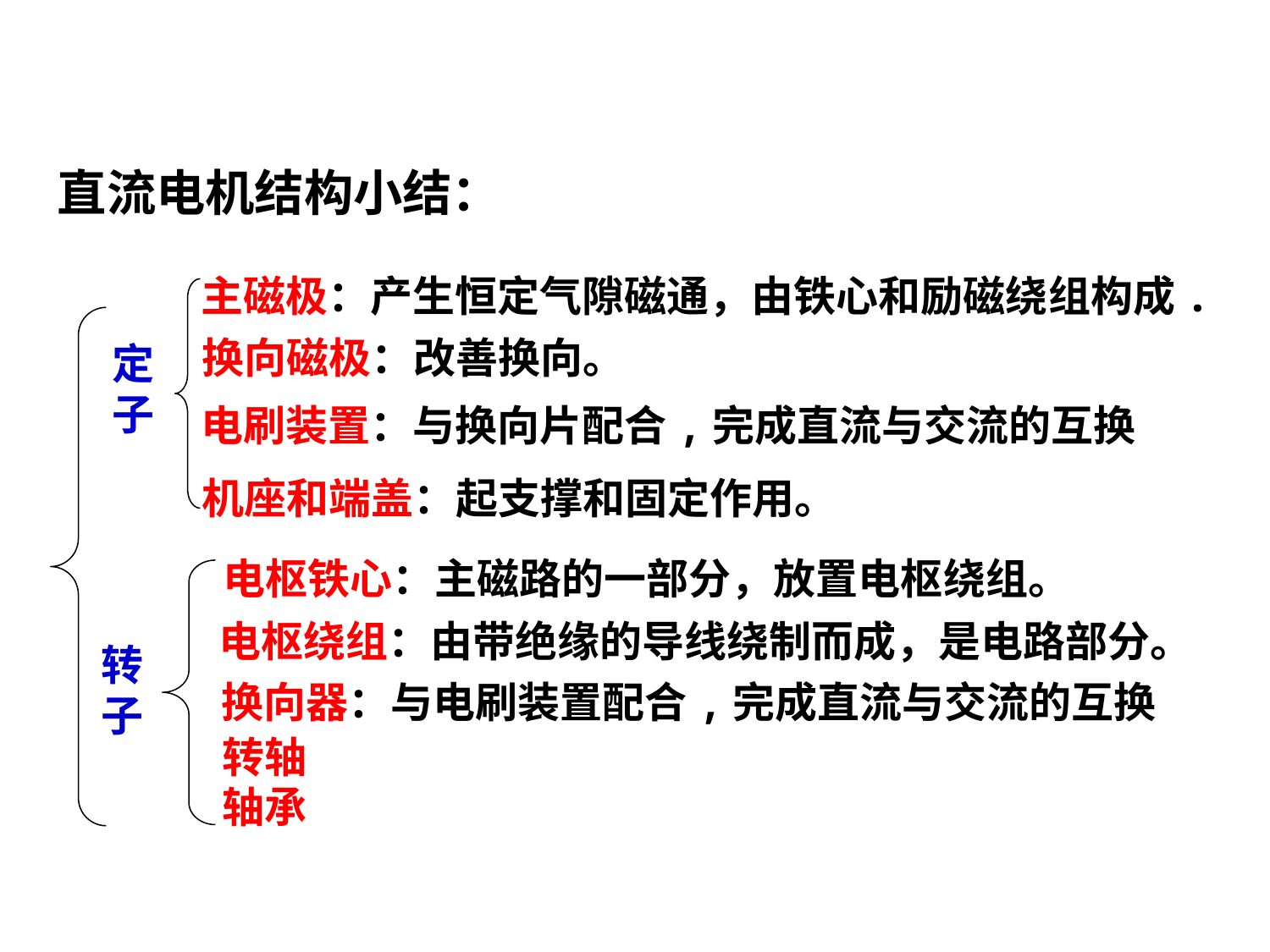

直流电机结构小结：
主磁极：产生恒定气隙磁通，由铁心和励磁绕组构成.

换向磁极：改善换向。
电刷装置：与换向片配合,完成直流与交流的互换
机座和端盖：起支撑和固定作用。

定子
转子
电枢铁心：主磁路的一部分，放置电枢绕组。

电枢绕组：由带绝缘的导线绕制而成，是电路部分。
换向器：与电刷装置配合,完成直流与交流的互换
转轴
轴承